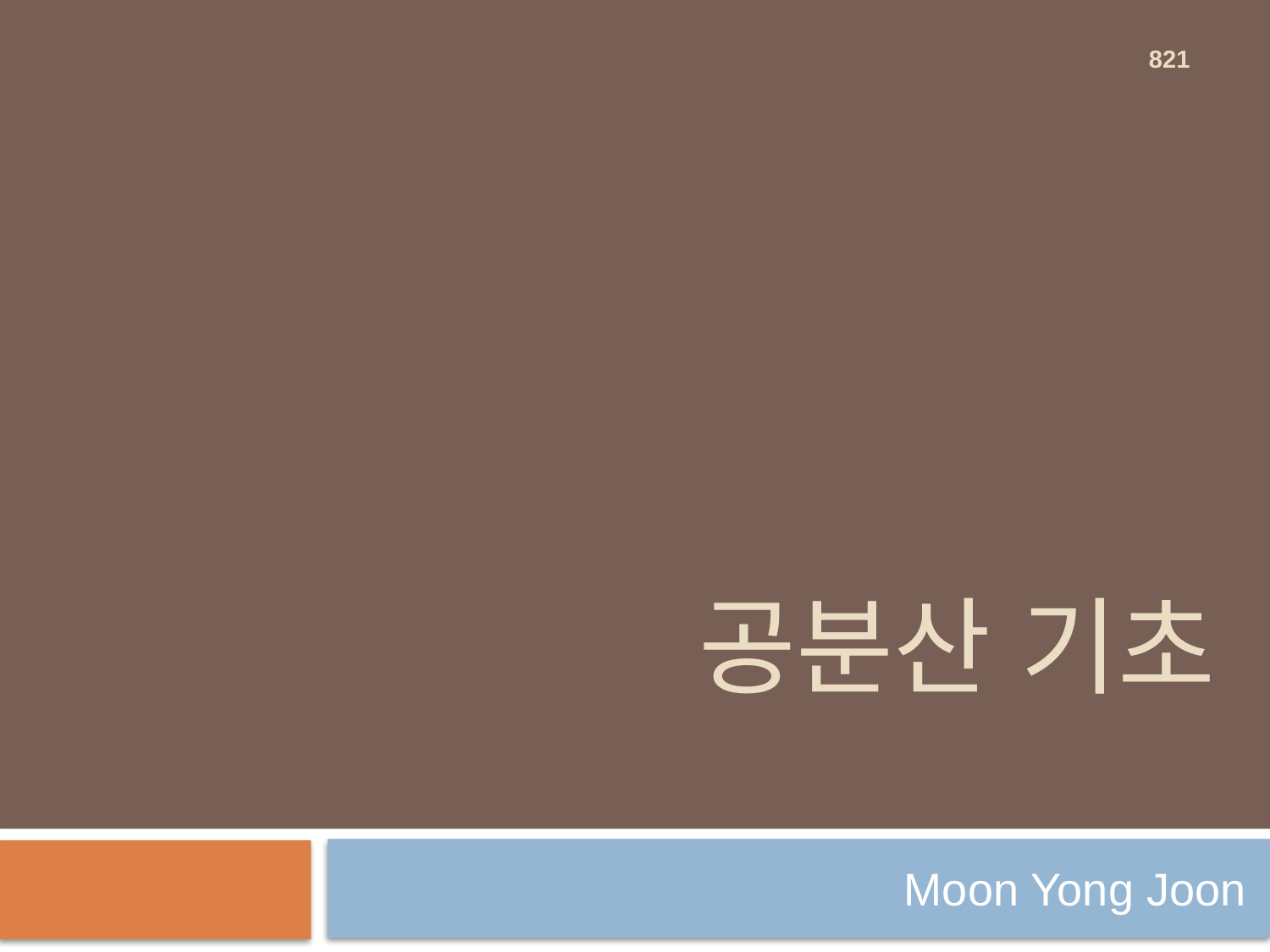

821
# 공분산 기초
Moon Yong Joon